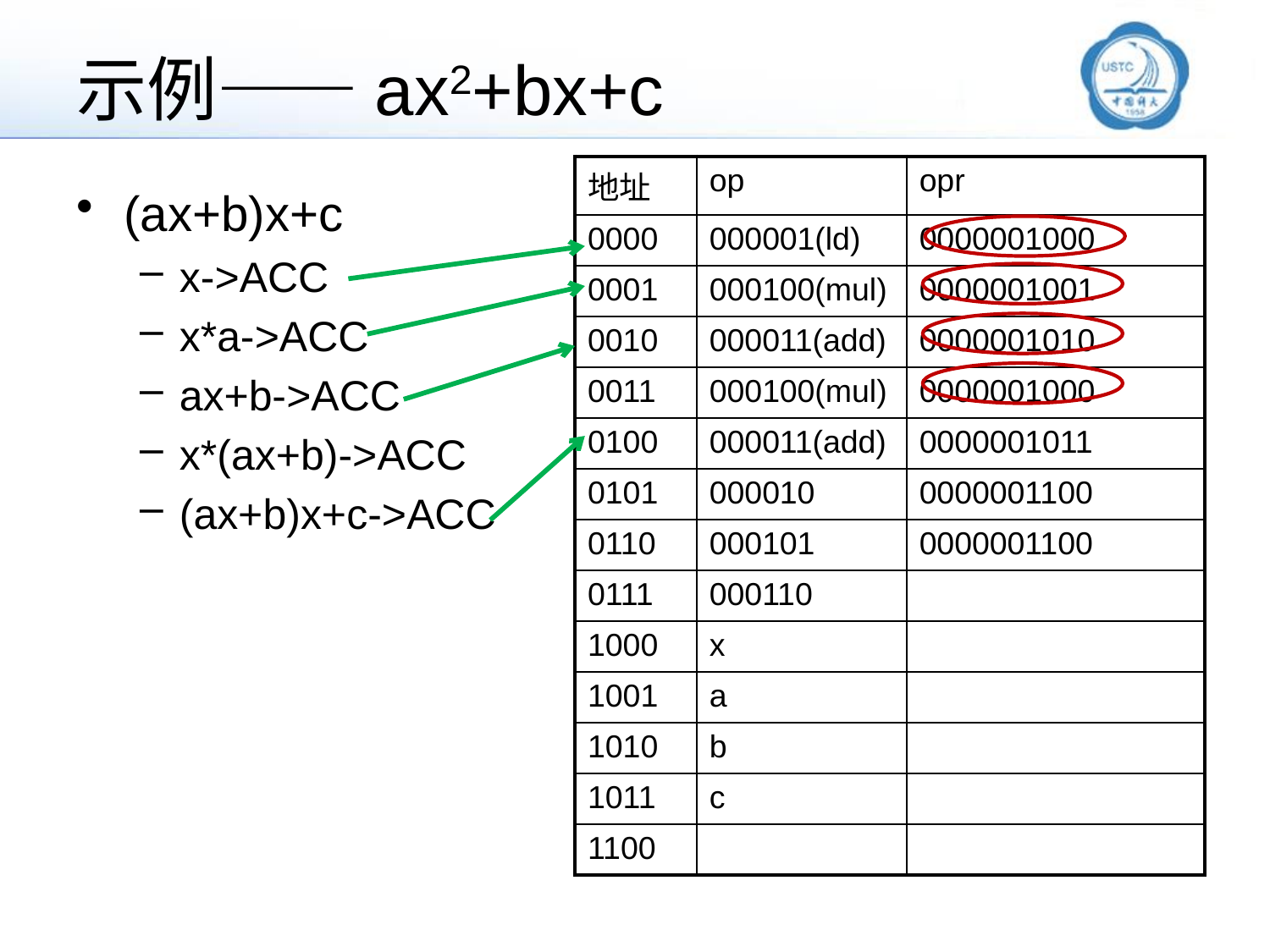

# 示例——ax2+bx+c
| 地址 | op | opr |
| --- | --- | --- |
| 0000 | 000001(ld) | 0000001000 |
| 0001 | 000100(mul) | 0000001001 |
| 0010 | 000011(add) | 0000001010 |
| 0011 | 000100(mul) | 0000001000 |
| 0100 | 000011(add) | 0000001011 |
| 0101 | 000010 | 0000001100 |
| 0110 | 000101 | 0000001100 |
| 0111 | 000110 |  |
| 1000 | x |  |
| 1001 | a |  |
| 1010 | b |  |
| 1011 | c |  |
| 1100 |  |  |
(ax+b)x+c
x->ACC
x*a->ACC
ax+b->ACC
x*(ax+b)->ACC
(ax+b)x+c->ACC